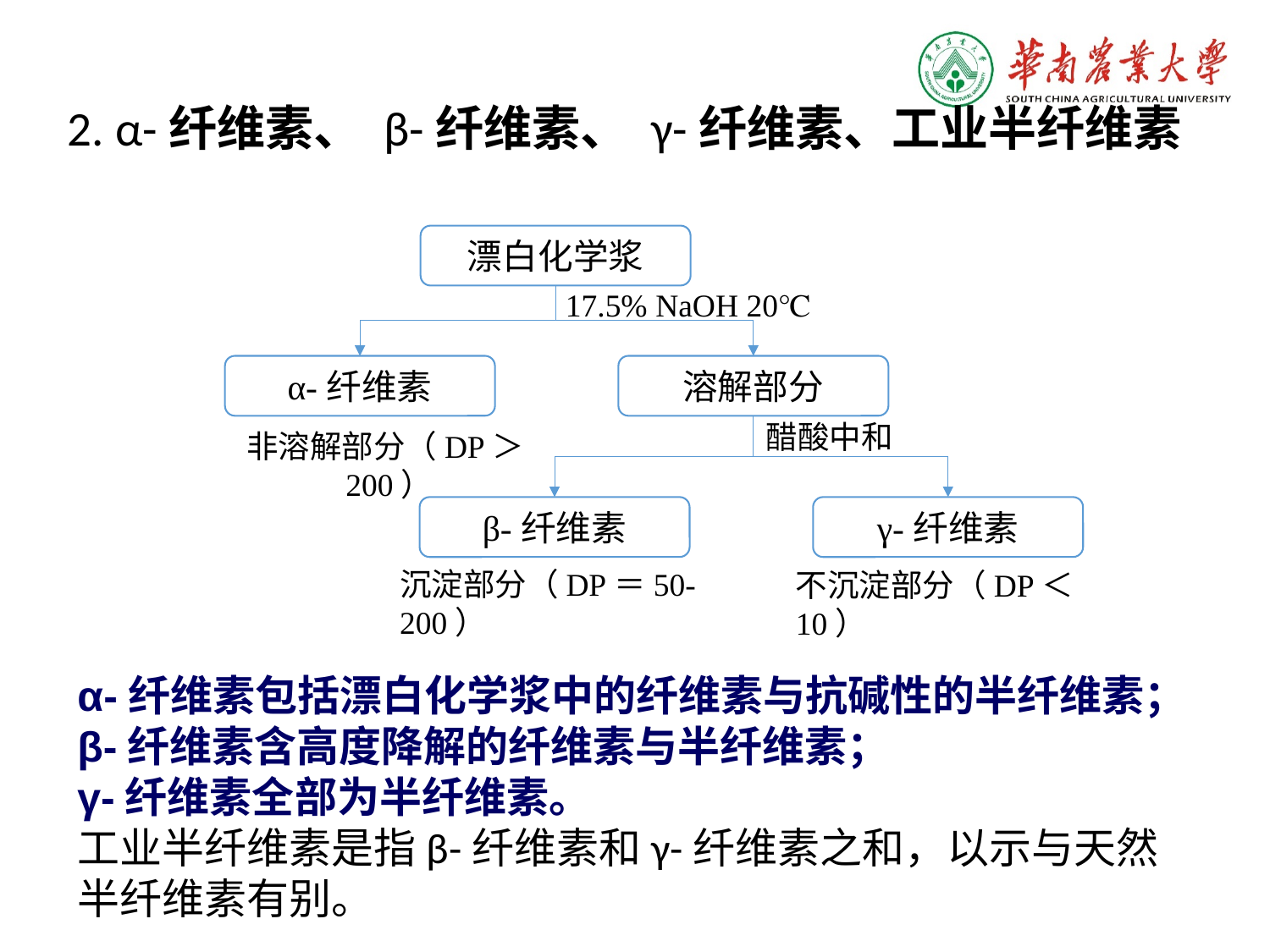

2. α-纤维素、 β-纤维素、 γ-纤维素、工业半纤维素
漂白化学浆
17.5% NaOH 20℃
α-纤维素
溶解部分
醋酸中和
非溶解部分（DP＞200）
β-纤维素
γ-纤维素
沉淀部分（DP＝50-200）
不沉淀部分（DP＜10）
α-纤维素包括漂白化学浆中的纤维素与抗碱性的半纤维素；
β-纤维素含高度降解的纤维素与半纤维素；
γ-纤维素全部为半纤维素。
工业半纤维素是指β-纤维素和γ-纤维素之和，以示与天然半纤维素有别。